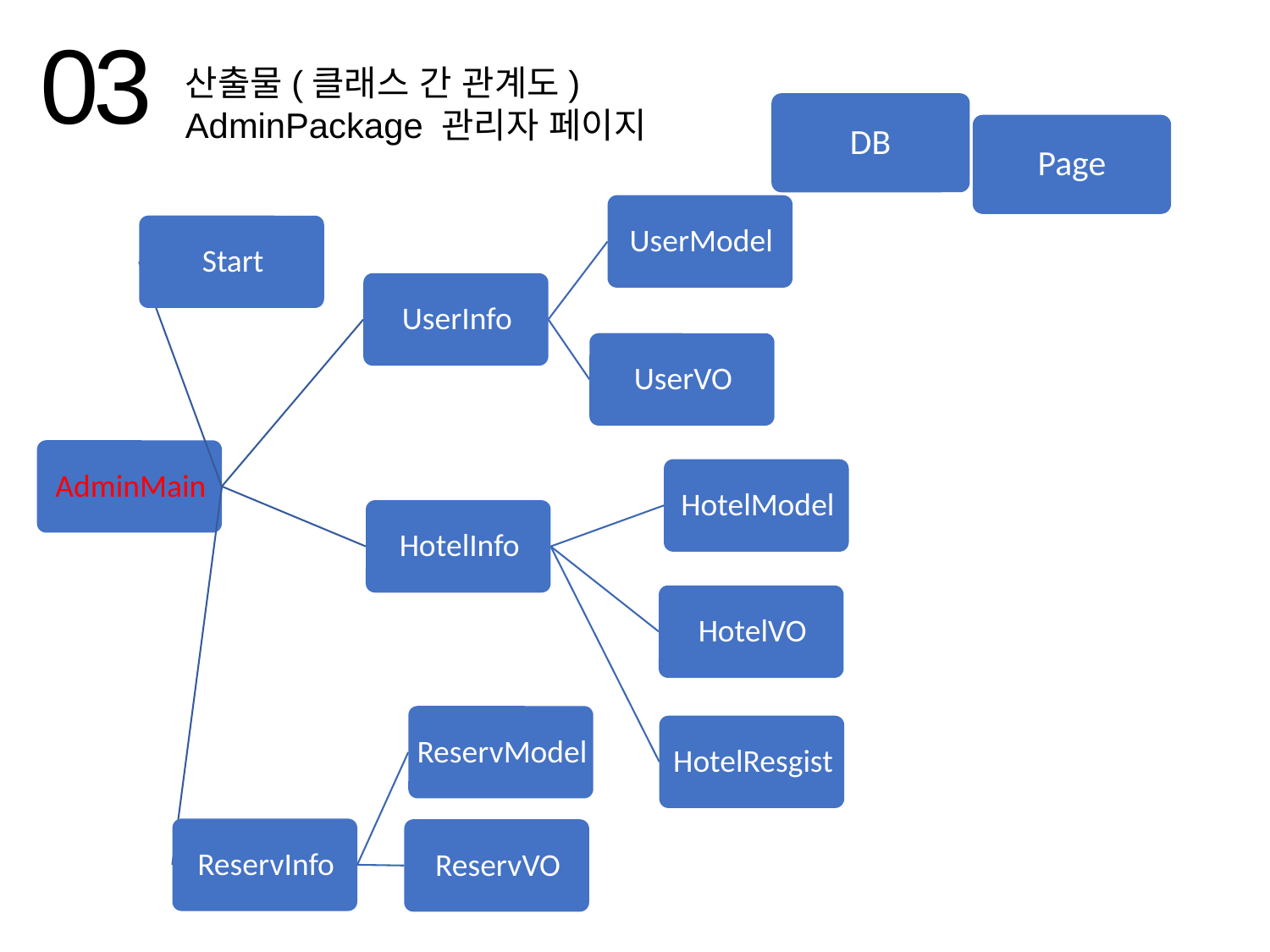

03
산출물(클래스 간 관계도)
AdminPackage 관리자 페이지

DB

Page
AdminMain

Start

UserInfo

UserModel

UserVO

HotelInfo

HotelModel

HotelResgist

HotelVO

ReservInfo

ReservModel

ReservVO